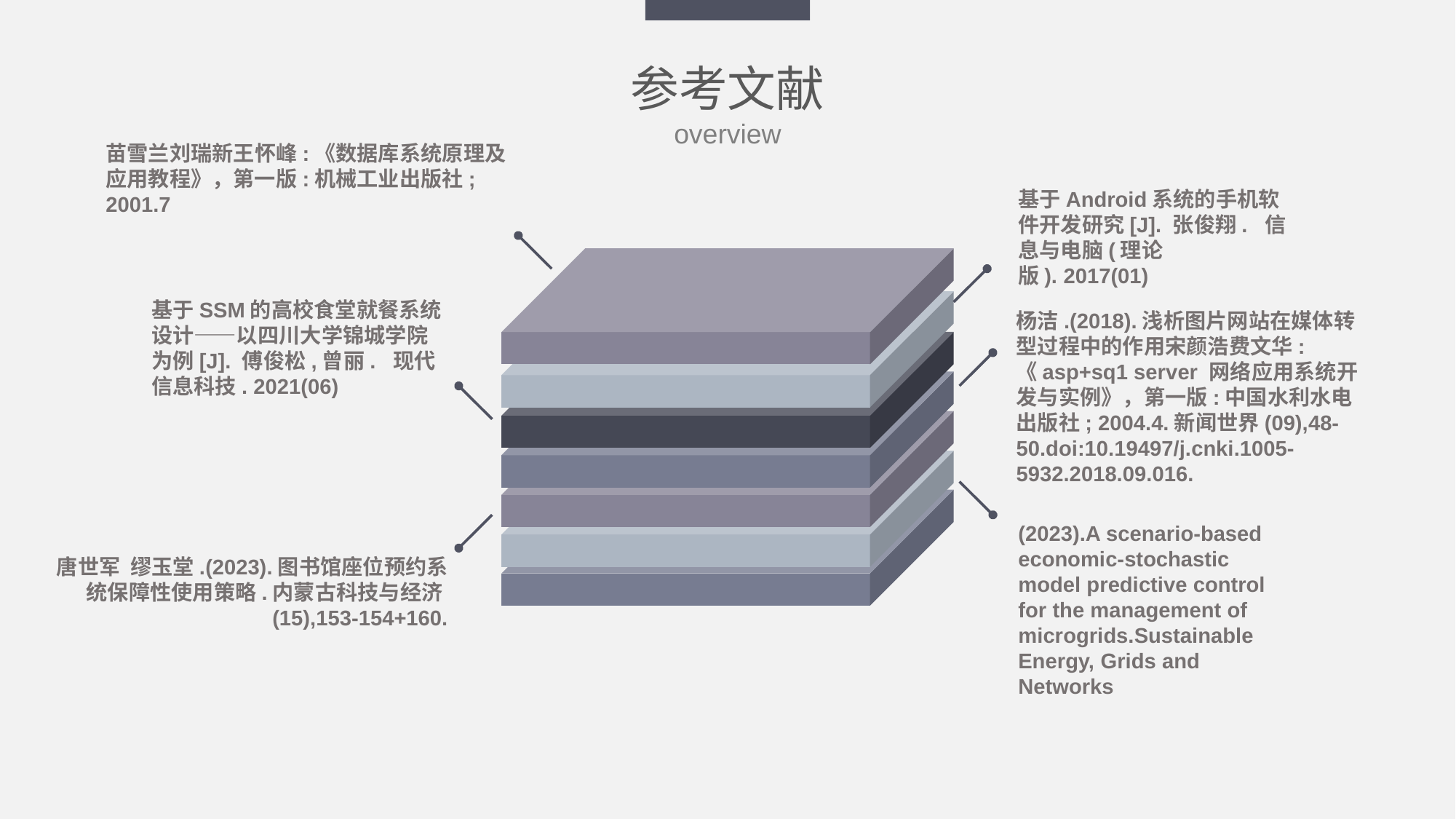

参考文献
overview
苗雪兰刘瑞新王怀峰:《数据库系统原理及应用教程》，第一版:机械工业出版社; 2001.7
基于Android系统的手机软件开发研究[J]. 张俊翔.  信息与电脑(理论版). 2017(01)

基于SSM的高校食堂就餐系统设计——以四川大学锦城学院为例[J]. 傅俊松,曾丽.  现代信息科技. 2021(06)
杨洁.(2018).浅析图片网站在媒体转型过程中的作用宋颜浩费文华:《asp+sq1 server 网络应用系统开发与实例》，第一版:中国水利水电出版社; 2004.4.新闻世界(09),48-50.doi:10.19497/j.cnki.1005-5932.2018.09.016.

(2023).A scenario-based economic-stochastic model predictive control for the management of microgrids.Sustainable Energy, Grids and Networks
唐世军  缪玉堂.(2023).图书馆座位预约系统保障性使用策略.内蒙古科技与经济(15),153-154+160.
21